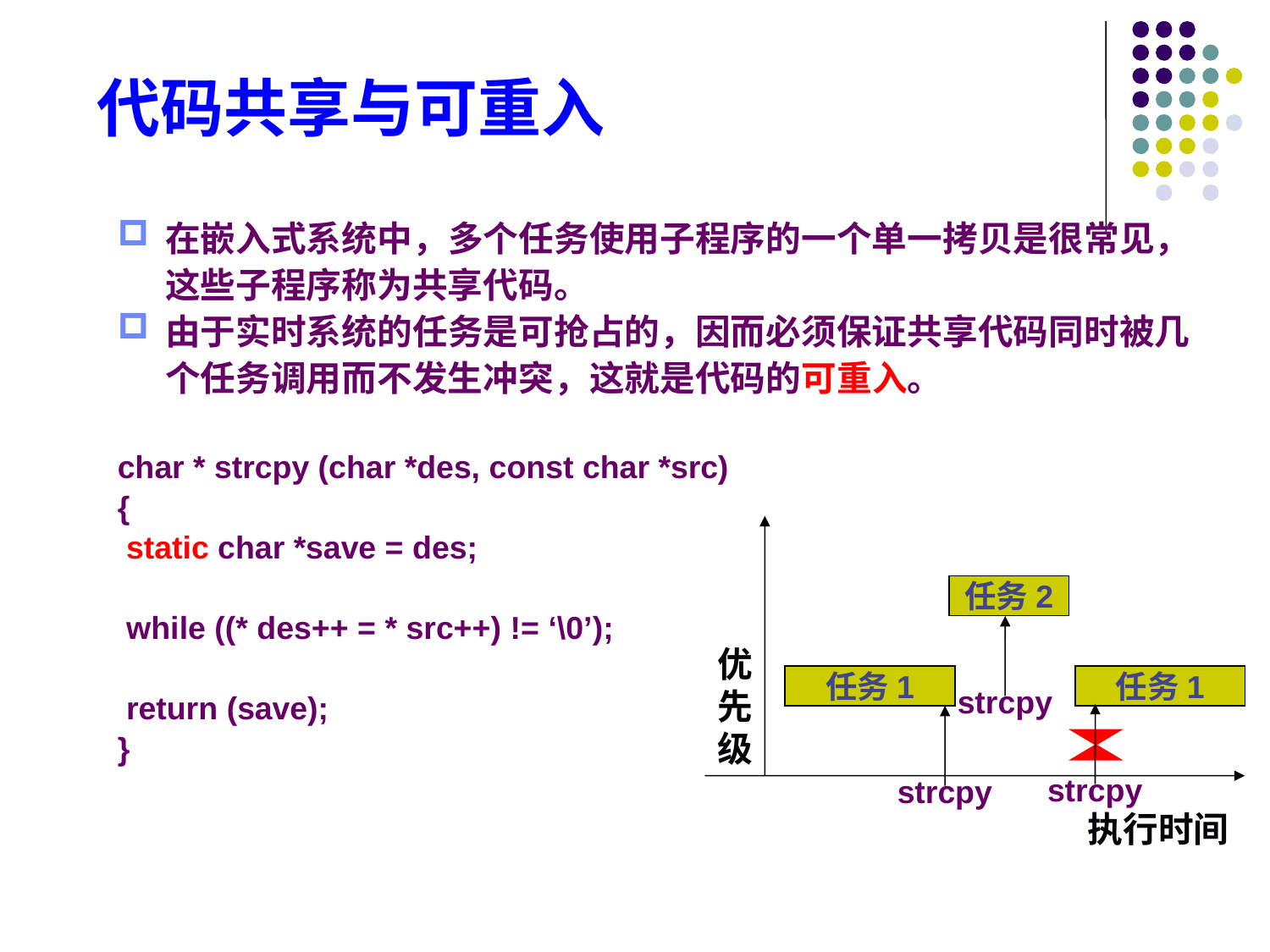

#
代码共享与可重入
在嵌入式系统中，多个任务使用子程序的一个单一拷贝是很常见，这些子程序称为共享代码。
由于实时系统的任务是可抢占的，因而必须保证共享代码同时被几个任务调用而不发生冲突，这就是代码的可重入。

char * strcpy (char *des, const char *src)
{
 static char *save = des;

 while ((* des++ = * src++) != ‘\0’);

 return (save);
}

任务2

优先级
任务1
任务1
strcpy

strcpy
strcpy

执行时间